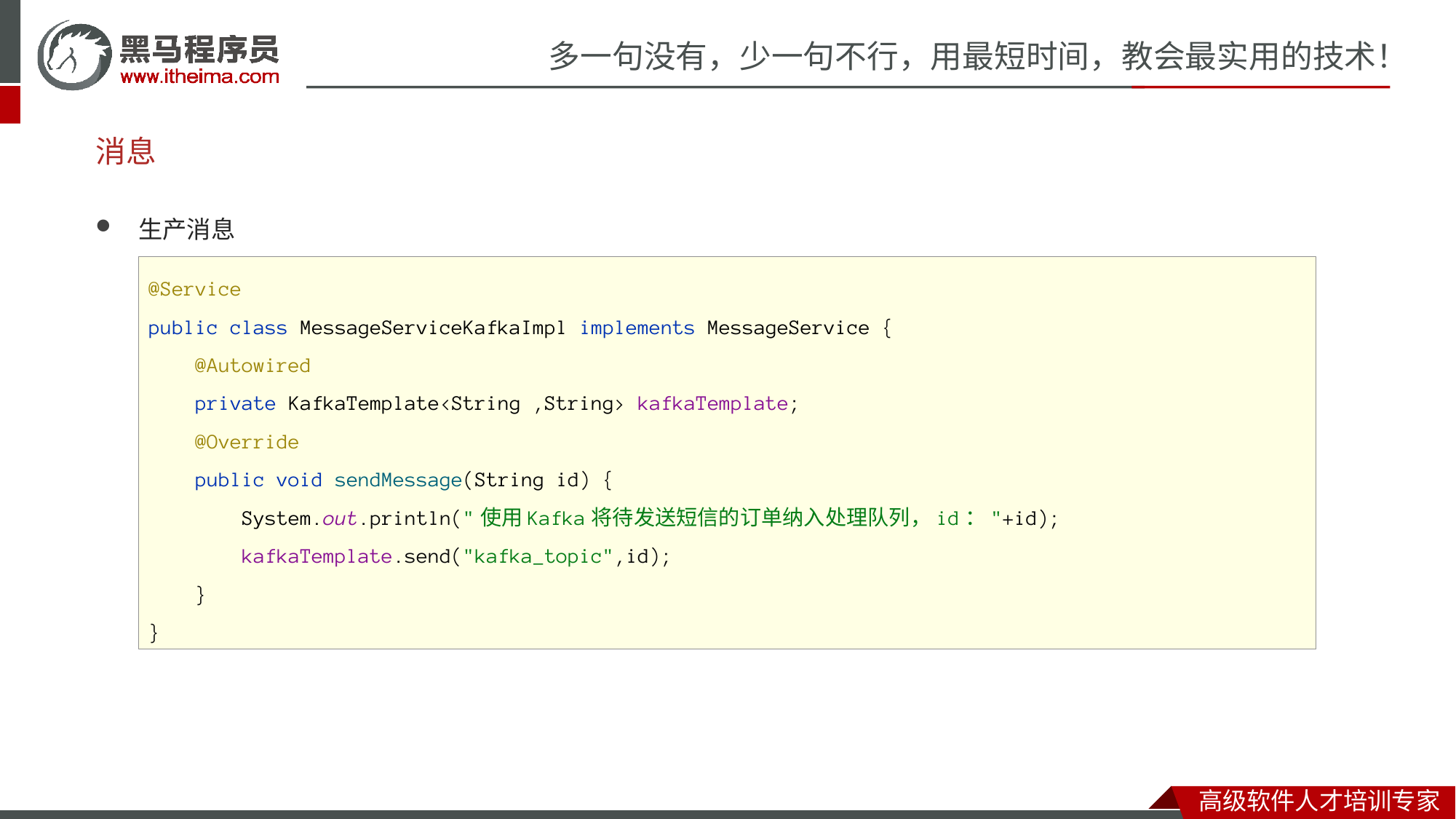

# 消息
生产消息
@Service
public class MessageServiceKafkaImpl implements MessageService {
    @Autowired
    private KafkaTemplate<String ,String> kafkaTemplate;
    @Override
    public void sendMessage(String id) {
        System.out.println("使用Kafka将待发送短信的订单纳入处理队列，id："+id);
        kafkaTemplate.send("kafka_topic",id);
    }
}